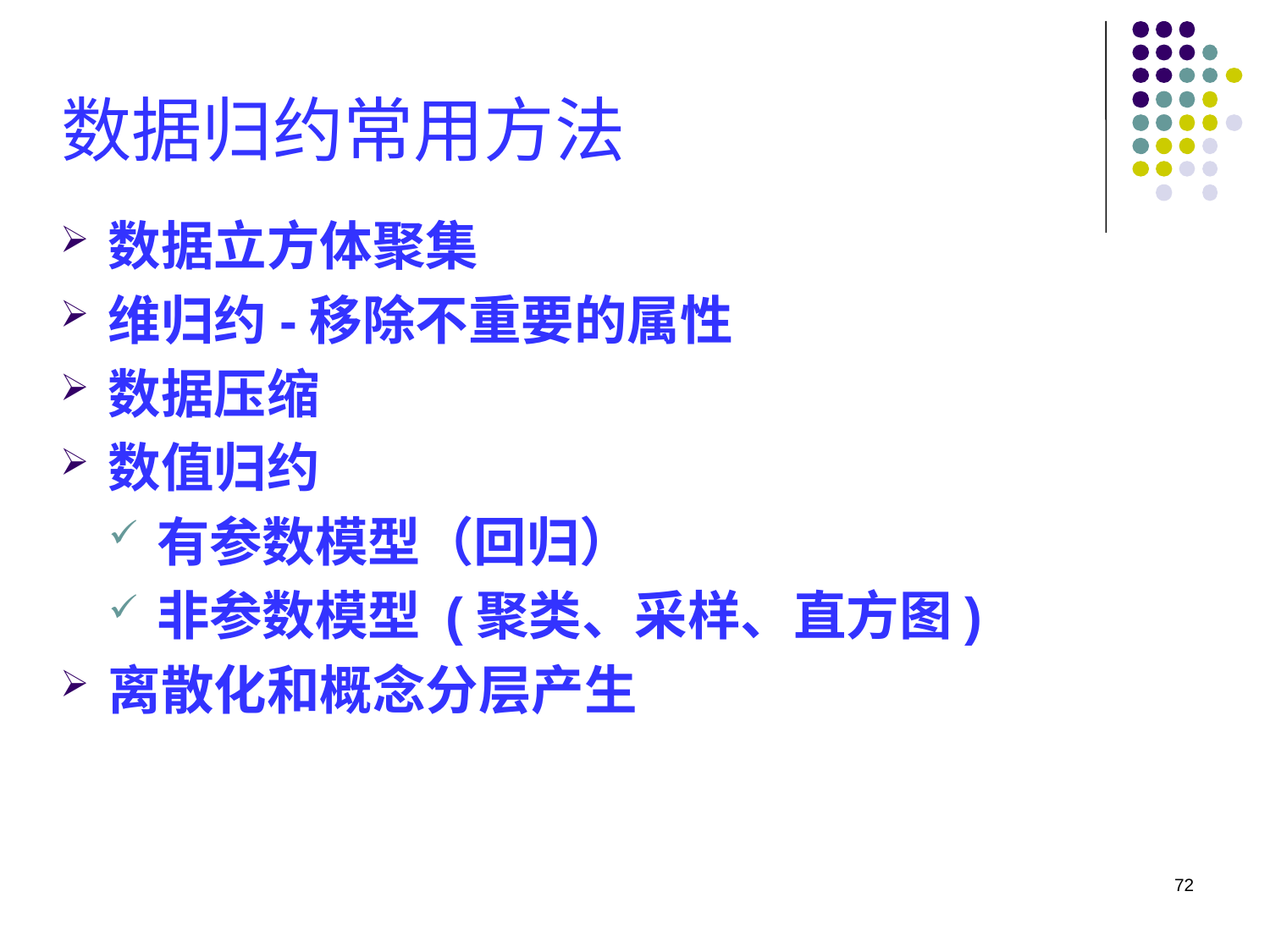

# 数据归约常用方法
数据立方体聚集
维归约-移除不重要的属性
数据压缩
数值归约
有参数模型（回归）
非参数模型 (聚类、采样、直方图)
离散化和概念分层产生

72